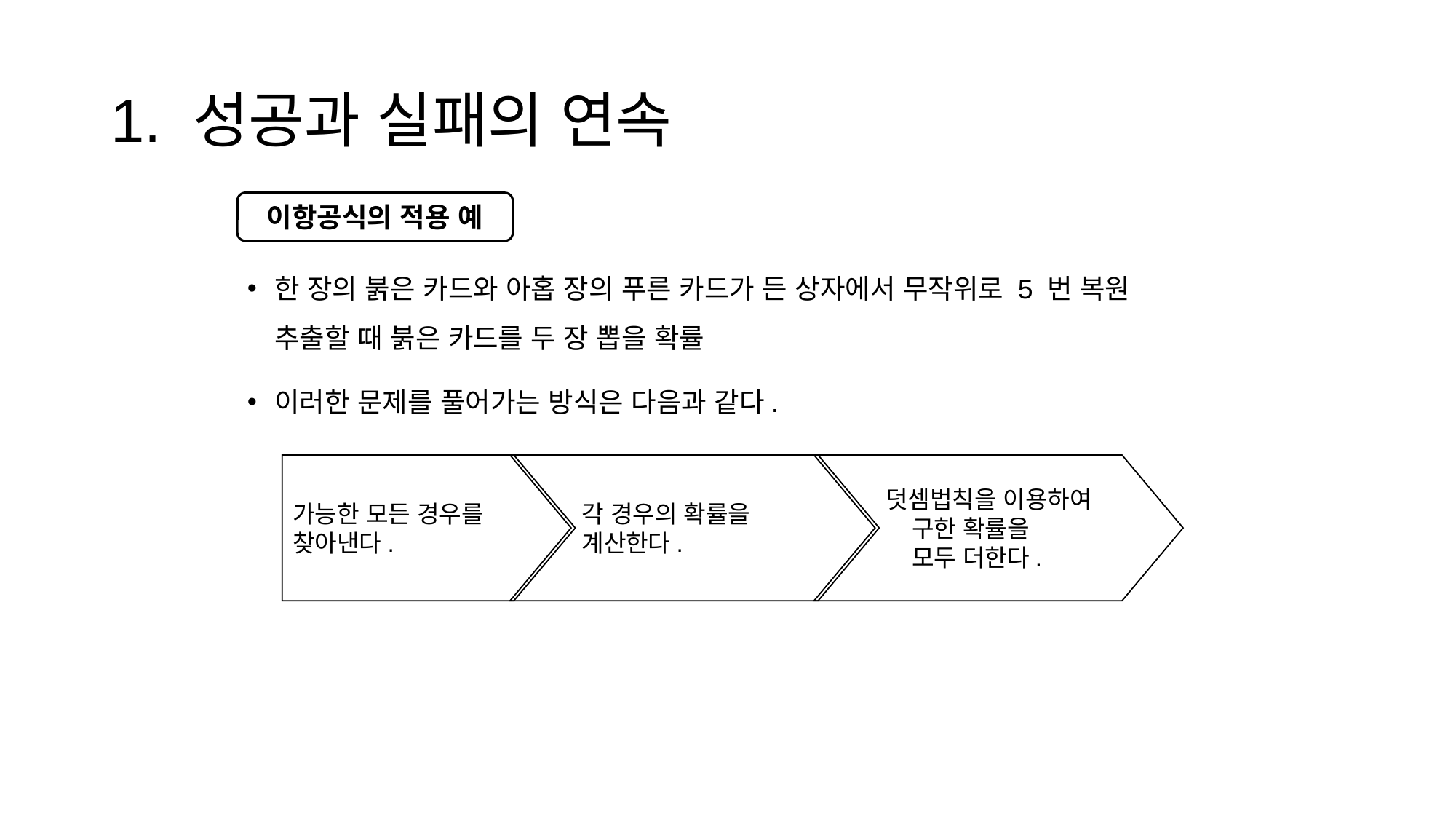

# 1. 성공과 실패의 연속

한 장의 붉은 카드와 아홉 장의 푸른 카드가 든 상자에서 무작위로 5 번 복원 추출할 때 붉은 카드를 두 장 뽑을 확률
이러한 문제를 풀어가는 방식은 다음과 같다.
이항공식의 적용 예
가능한 모든 경우를
찾아낸다.
각 경우의 확률을
계산한다.
덧셈법칙을 이용하여
   구한 확률을
   모두 더한다.